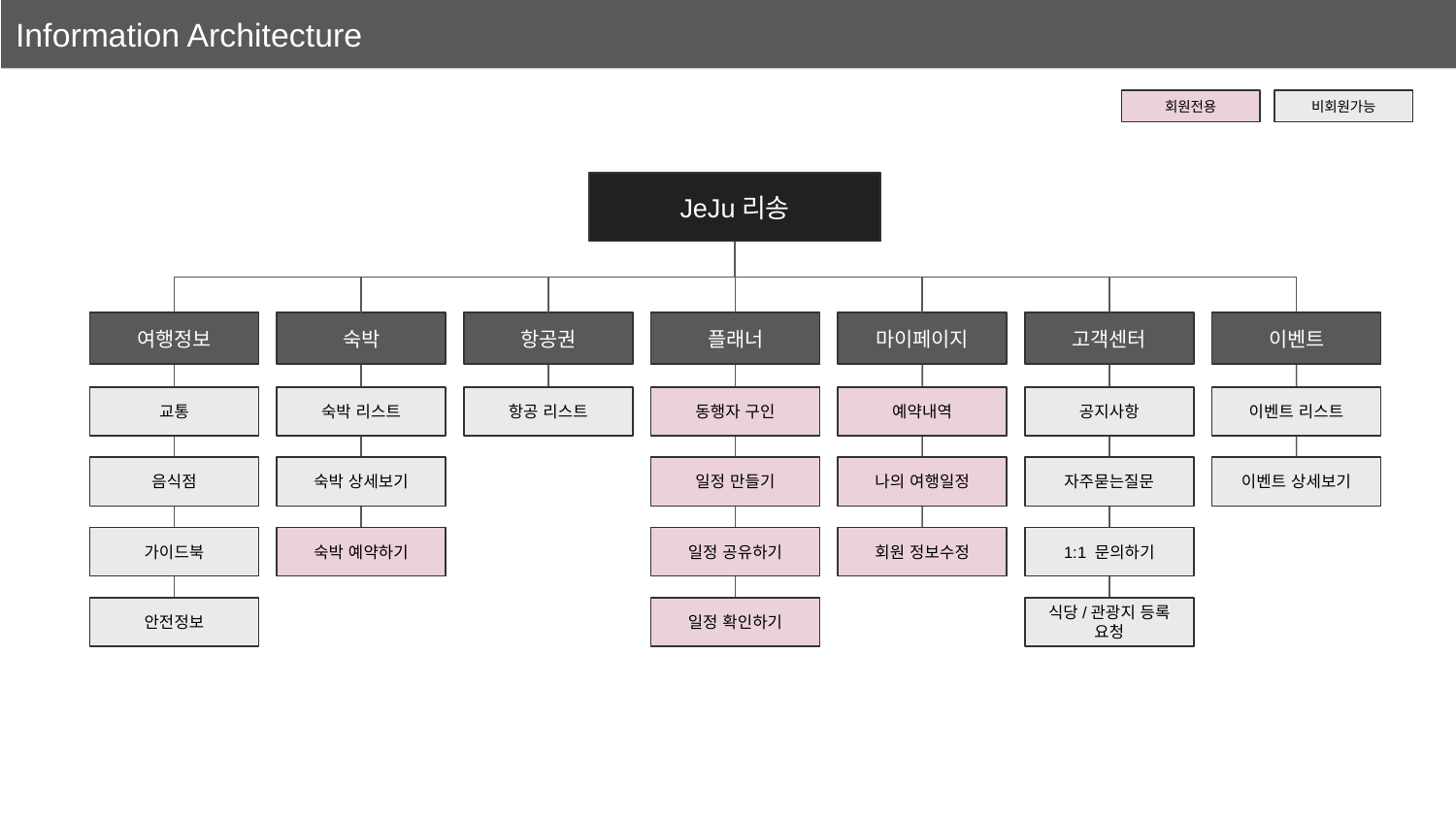

# Information Architecture
회원전용
비회원가능
JeJu리송
여행정보
숙박
항공권
플래너
마이페이지
고객센터
이벤트
교통
숙박 리스트
항공 리스트
동행자 구인
예약내역
공지사항
이벤트 리스트
음식점
숙박 상세보기
일정 만들기
나의 여행일정
자주묻는질문
이벤트 상세보기
가이드북
숙박 예약하기
일정 공유하기
회원 정보수정
1:1 문의하기
안전정보
일정 확인하기
식당/관광지 등록 요청